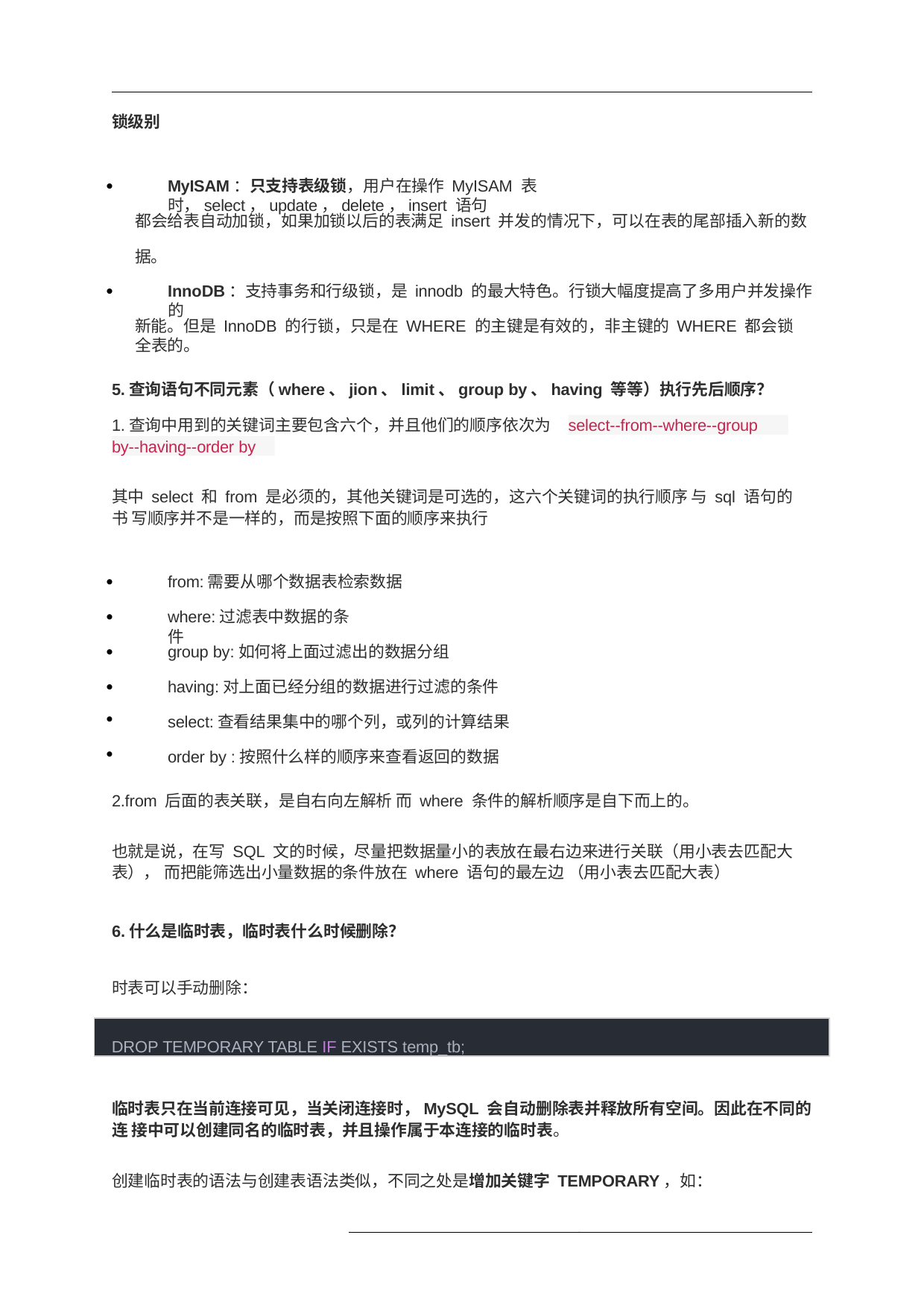

锁级别
MyISAM：只支持表级锁，用户在操作 MyISAM 表时，select，update，delete，insert 语句
•
都会给表自动加锁，如果加锁以后的表满足 insert 并发的情况下，可以在表的尾部插入新的数

据。
InnoDB：支持事务和行级锁，是 innodb 的最大特色。行锁大幅度提高了多用户并发操作的
•
新能。但是 InnoDB 的行锁，只是在 WHERE 的主键是有效的，非主键的 WHERE 都会锁全表的。

5.查询语句不同元素（where、jion、limit、group by、having 等等）执行先后顺序？
1.查询中用到的关键词主要包含六个，并且他们的顺序依次为
select--from--where--group
by--having--order by
其中 select 和 from 是必须的，其他关键词是可选的，这六个关键词的执行顺序 与 sql 语句的书 写顺序并不是一样的，而是按照下面的顺序来执行
from:需要从哪个数据表检索数据
•
•
where:过滤表中数据的条件
group by:如何将上面过滤出的数据分组
•
•
having:对上面已经分组的数据进行过滤的条件
select:查看结果集中的哪个列，或列的计算结果
order by :按照什么样的顺序来查看返回的数据

2.from 后面的表关联，是自右向左解析 而 where 条件的解析顺序是自下而上的。

也就是说，在写 SQL 文的时候，尽量把数据量小的表放在最右边来进行关联（用小表去匹配大表），  而把能筛选出小量数据的条件放在 where 语句的最左边 （用小表去匹配大表）
6.什么是临时表，临时表什么时候删除？ 时表可以手动删除：

DROP TEMPORARY TABLE IF EXISTS temp_tb;
临时表只在当前连接可见，当关闭连接时，MySQL 会自动删除表并释放所有空间。因此在不同的连 接中可以创建同名的临时表，并且操作属于本连接的临时表。

创建临时表的语法与创建表语法类似，不同之处是增加关键字 TEMPORARY，如：